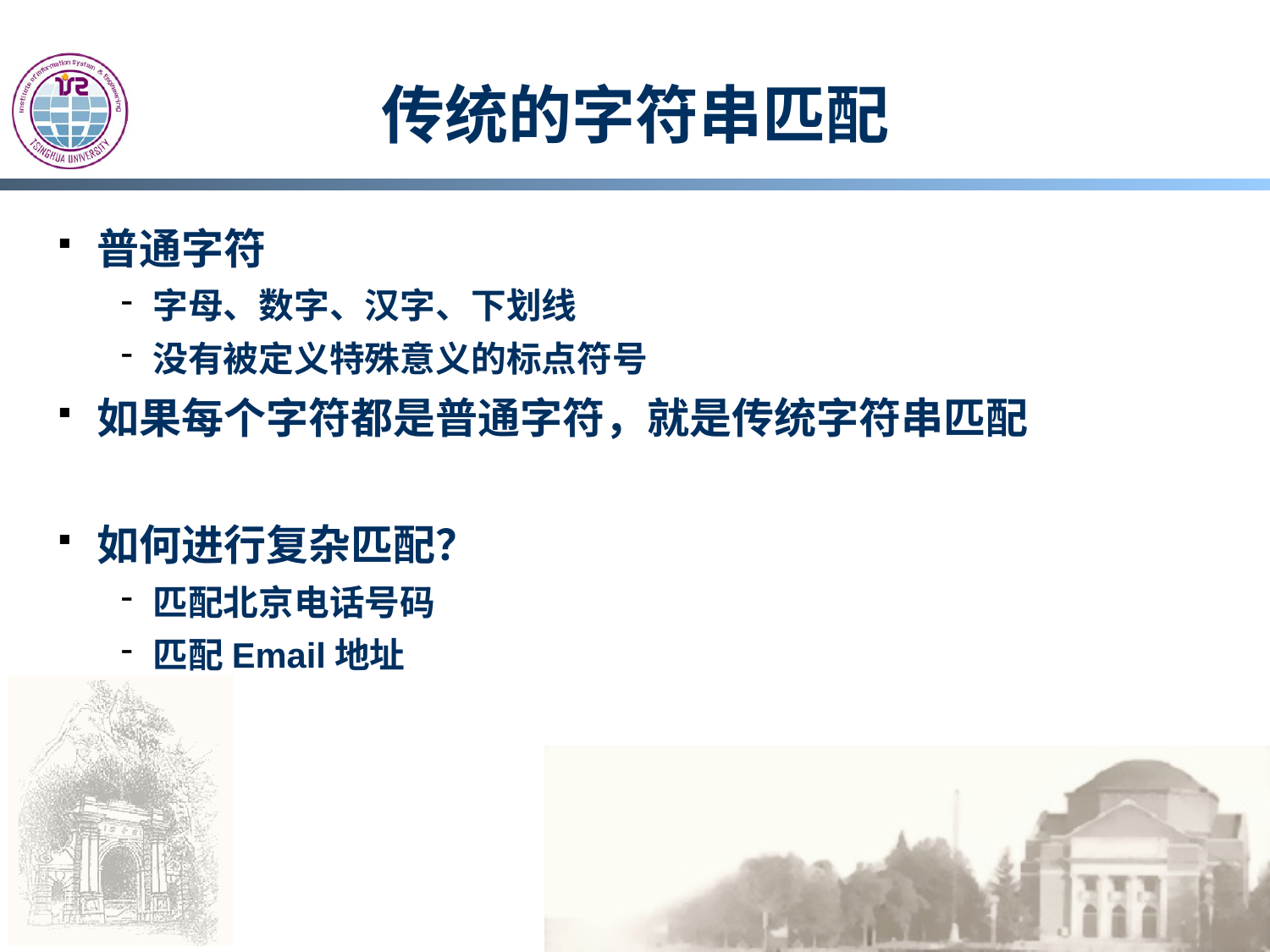

# 传统的字符串匹配
普通字符
字母、数字、汉字、下划线
没有被定义特殊意义的标点符号
如果每个字符都是普通字符，就是传统字符串匹配

如何进行复杂匹配？
匹配北京电话号码
匹配Email地址